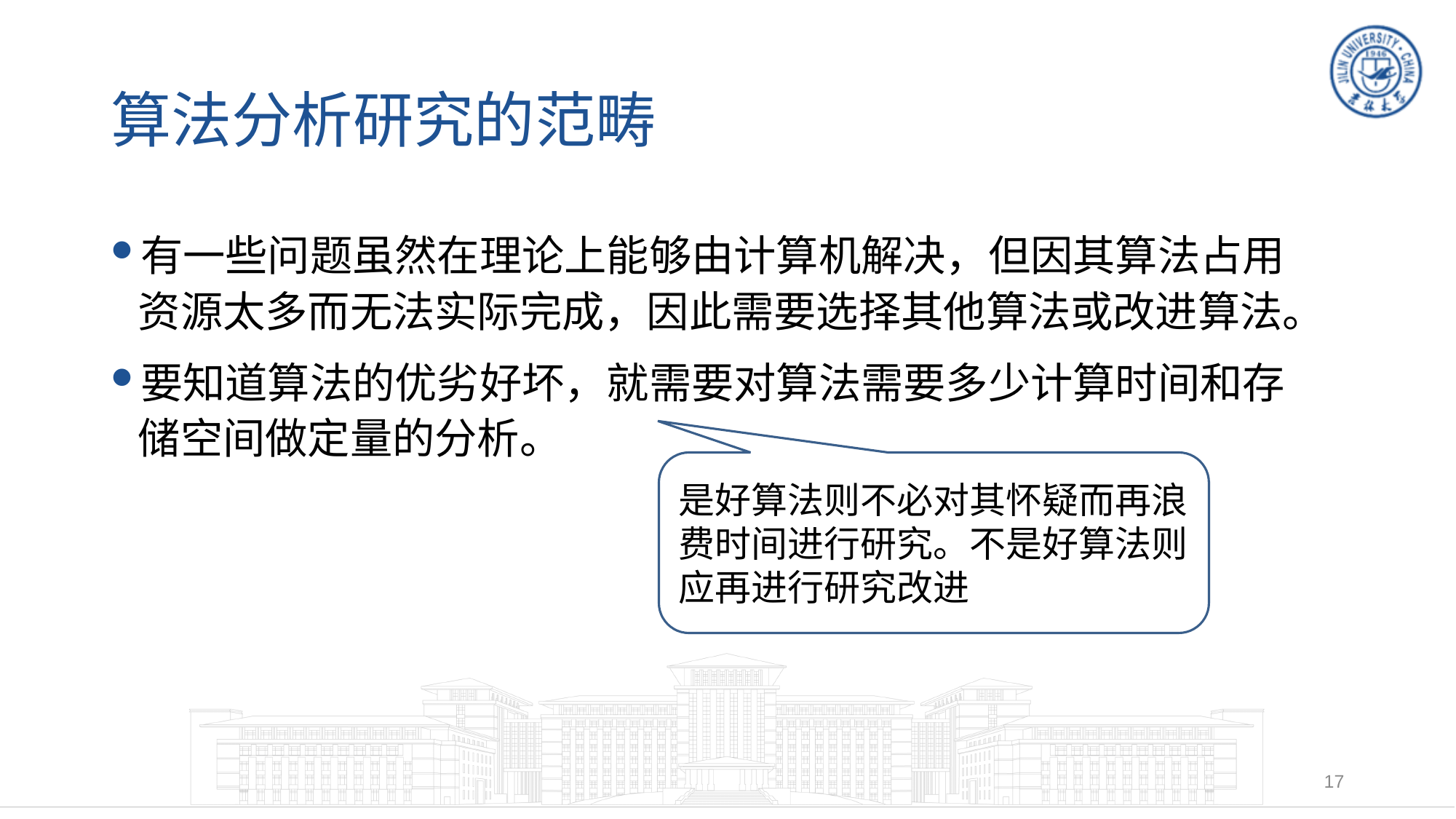

# 算法分析研究的范畴
有一些问题虽然在理论上能够由计算机解决，但因其算法占用资源太多而无法实际完成，因此需要选择其他算法或改进算法。
要知道算法的优劣好坏，就需要对算法需要多少计算时间和存储空间做定量的分析。

是好算法则不必对其怀疑而再浪费时间进行研究。不是好算法则应再进行研究改进
17